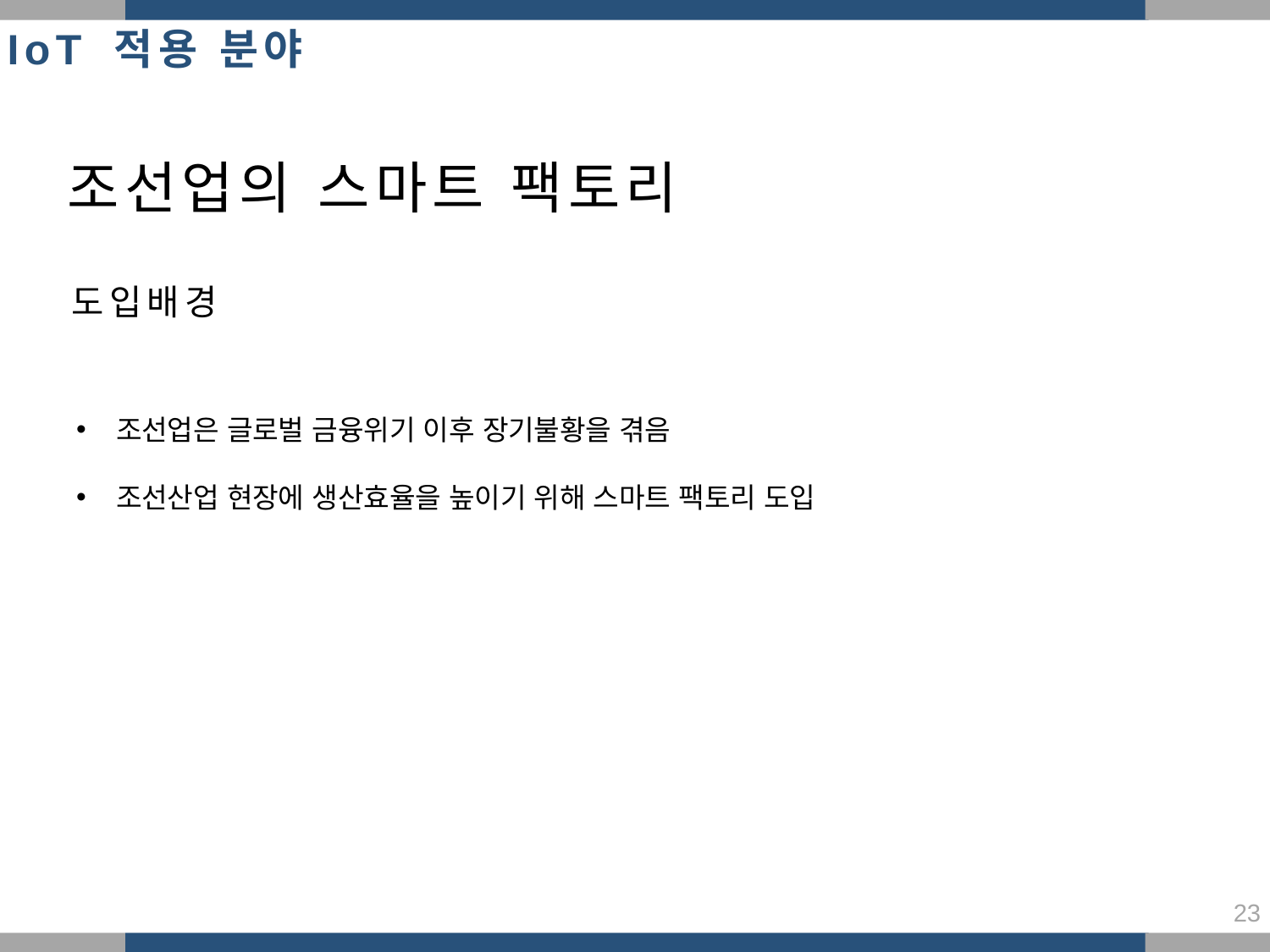

IoT 적용 분야
조선업의 스마트 팩토리
도입배경
조선업은 글로벌 금융위기 이후 장기불황을 겪음

조선산업 현장에 생산효율을 높이기 위해 스마트 팩토리 도입
23